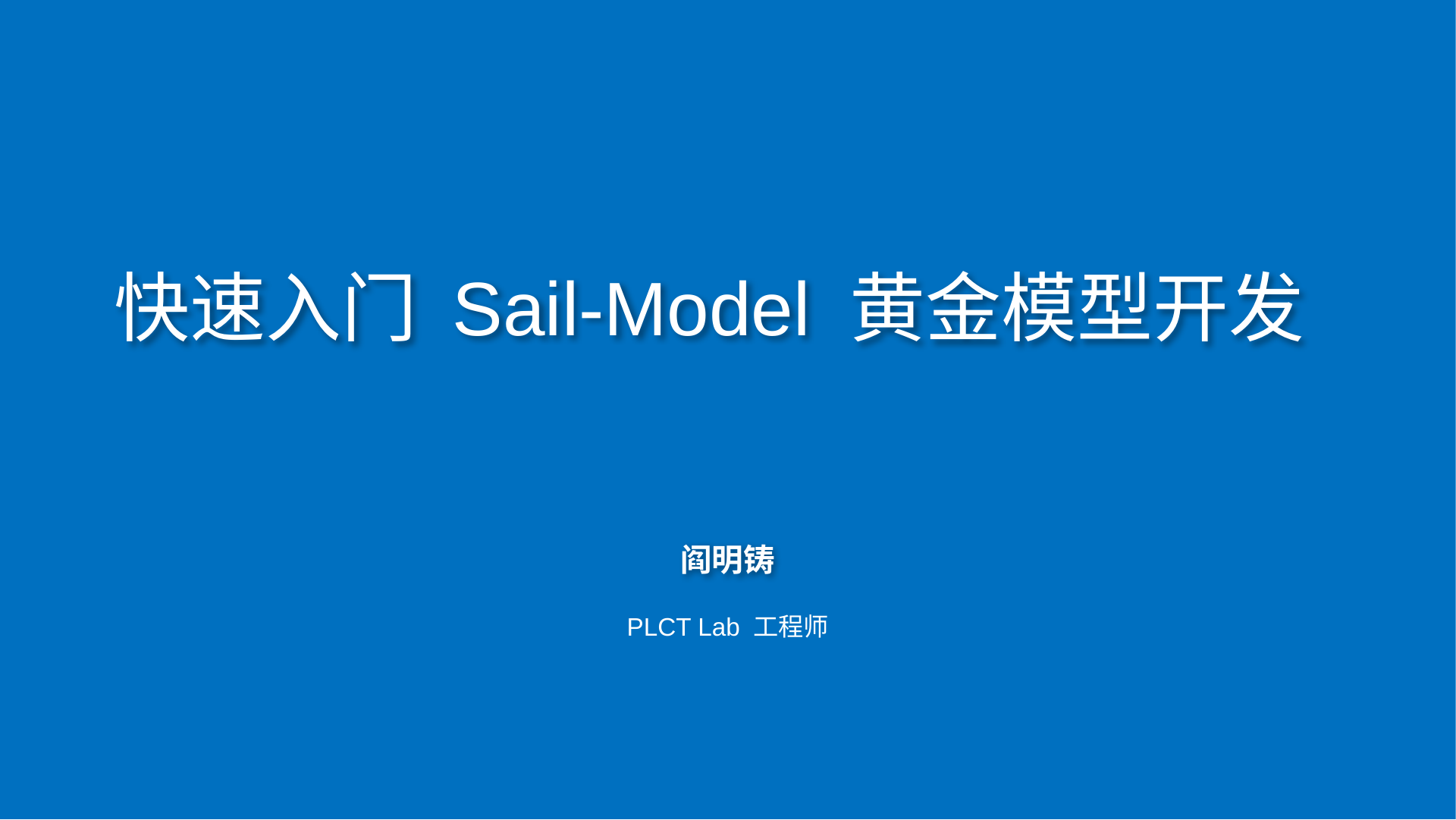

快速入门 Sail-Model 黄金模型开发
阎明铸
PLCT Lab 工程师